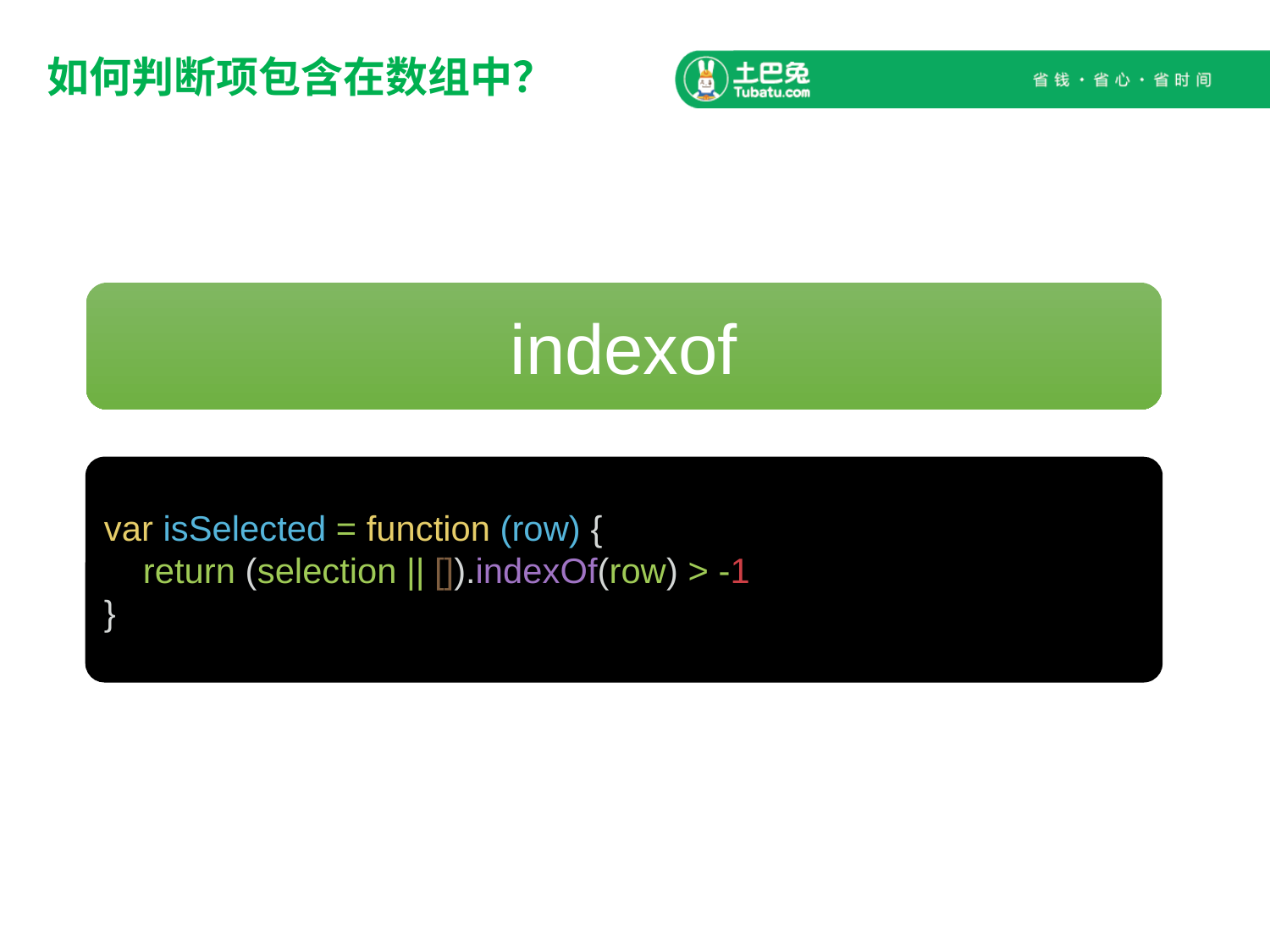

# 如何判断项包含在数组中？

indexof
var isSelected = function (row) {
    return (selection || []).indexOf(row) > -1
}